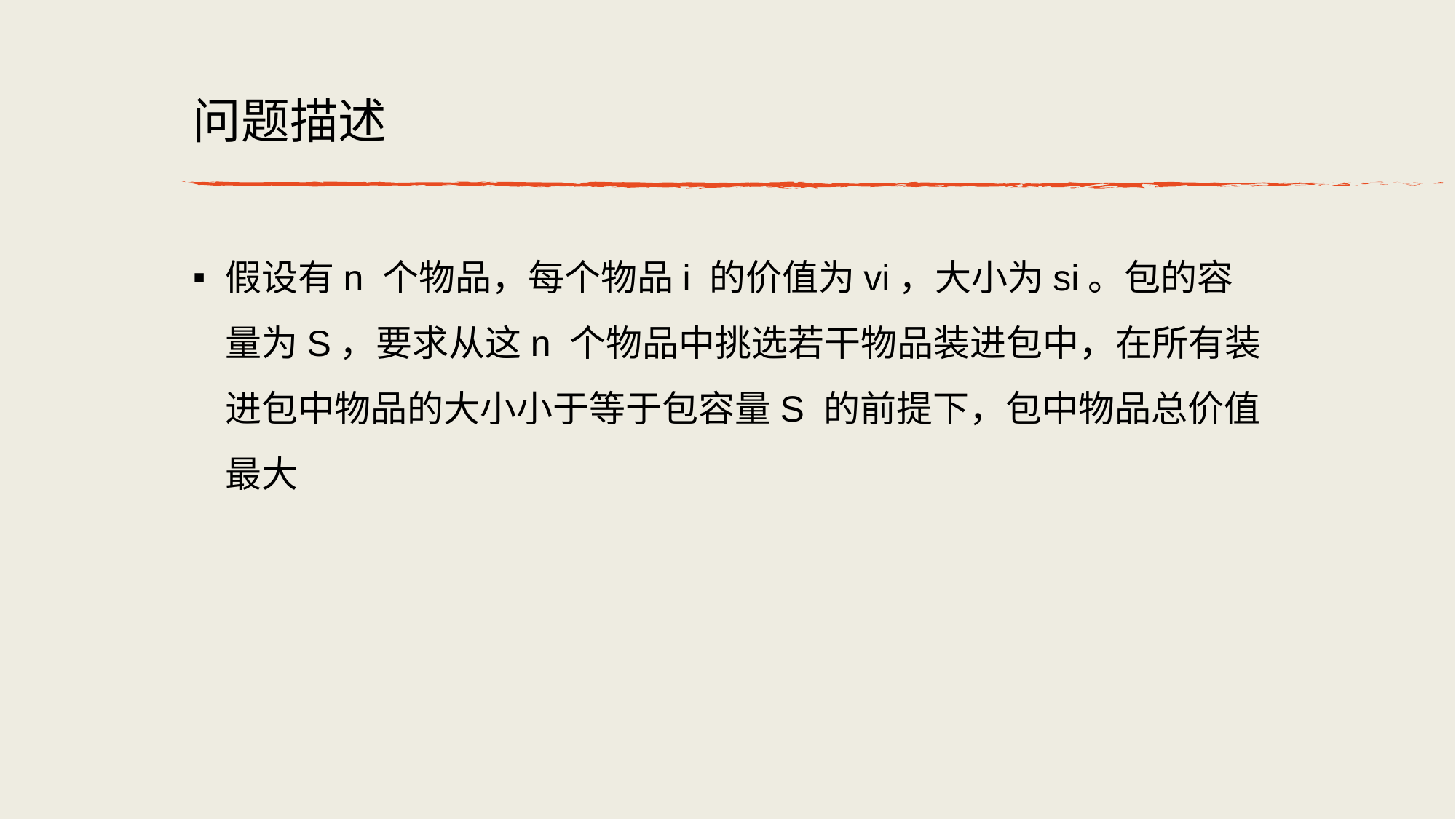

# 问题描述
假设有n 个物品，每个物品i 的价值为vi，⼤⼩为si。包的容量为S，要求从这n 个物品中挑选若⼲物品装进包中，在所有装进包中物品的⼤⼩⼩于等于包容量S 的前提下，包中物品总价值最⼤